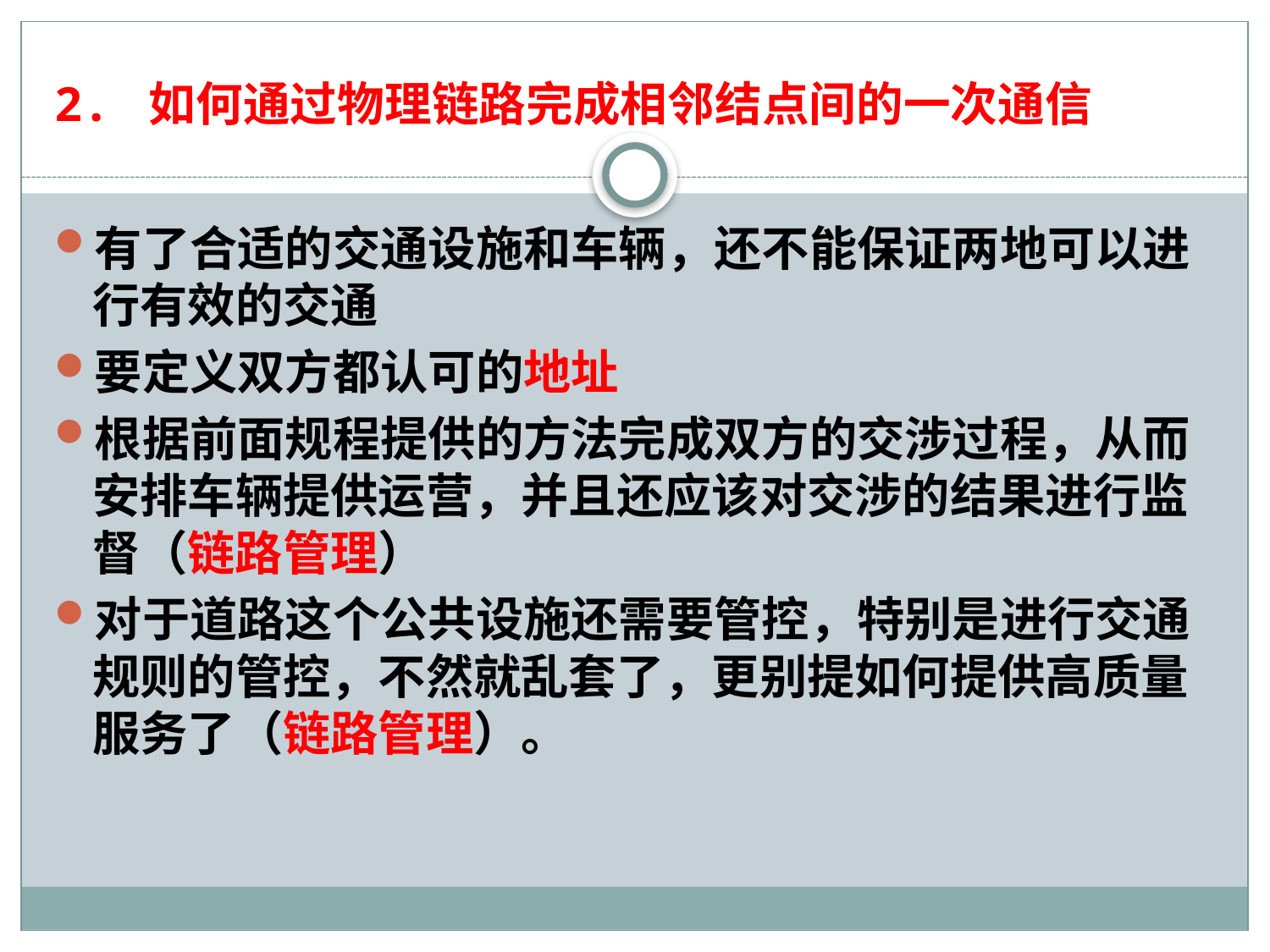

# 2. 如何通过物理链路完成相邻结点间的一次通信
有了合适的交通设施和车辆，还不能保证两地可以进行有效的交通
要定义双方都认可的地址
根据前面规程提供的方法完成双方的交涉过程，从而安排车辆提供运营，并且还应该对交涉的结果进行监督（链路管理）
对于道路这个公共设施还需要管控，特别是进行交通规则的管控，不然就乱套了，更别提如何提供高质量服务了（链路管理）。